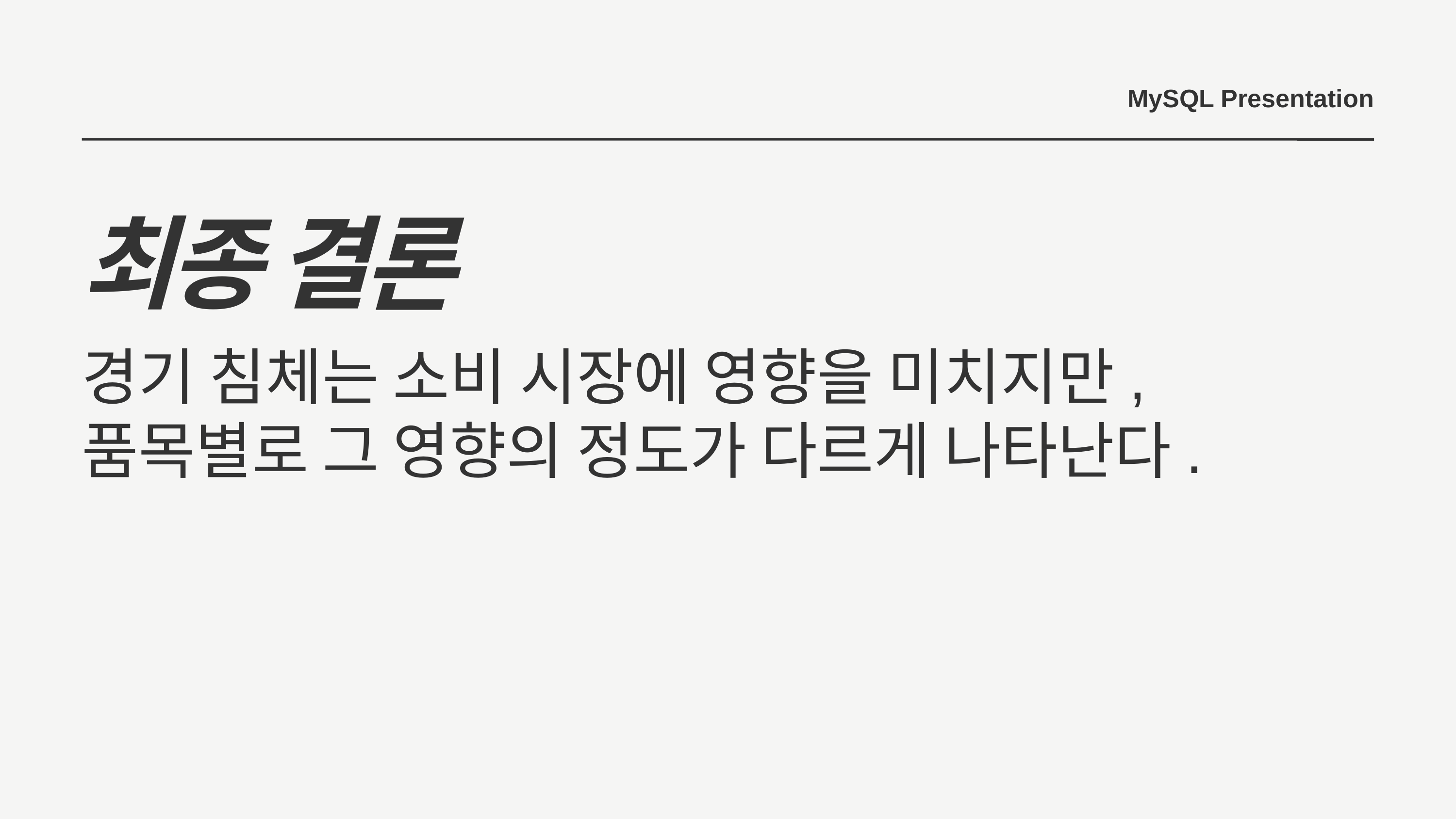

MySQL Presentation

최종 결론
경기 침체는 소비 시장에 영향을 미치지만,
품목별로 그 영향의 정도가 다르게 나타난다.